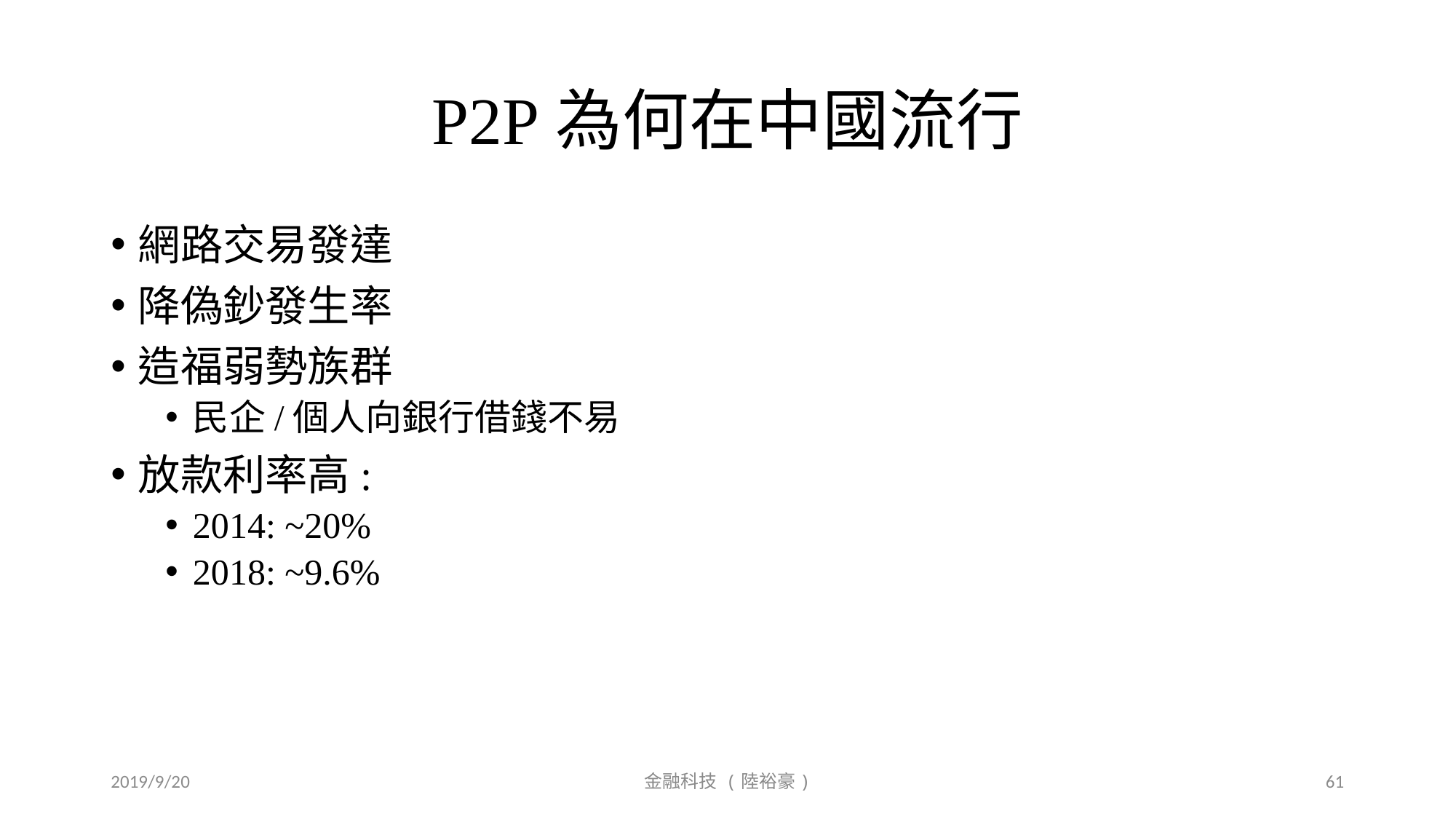

# P2P為何在中國流行
網路交易發達
降偽鈔發生率
造福弱勢族群
民企/個人向銀行借錢不易
放款利率高:
2014: ~20%
2018: ~9.6%
2019/9/20
金融科技 (陸裕豪)
61